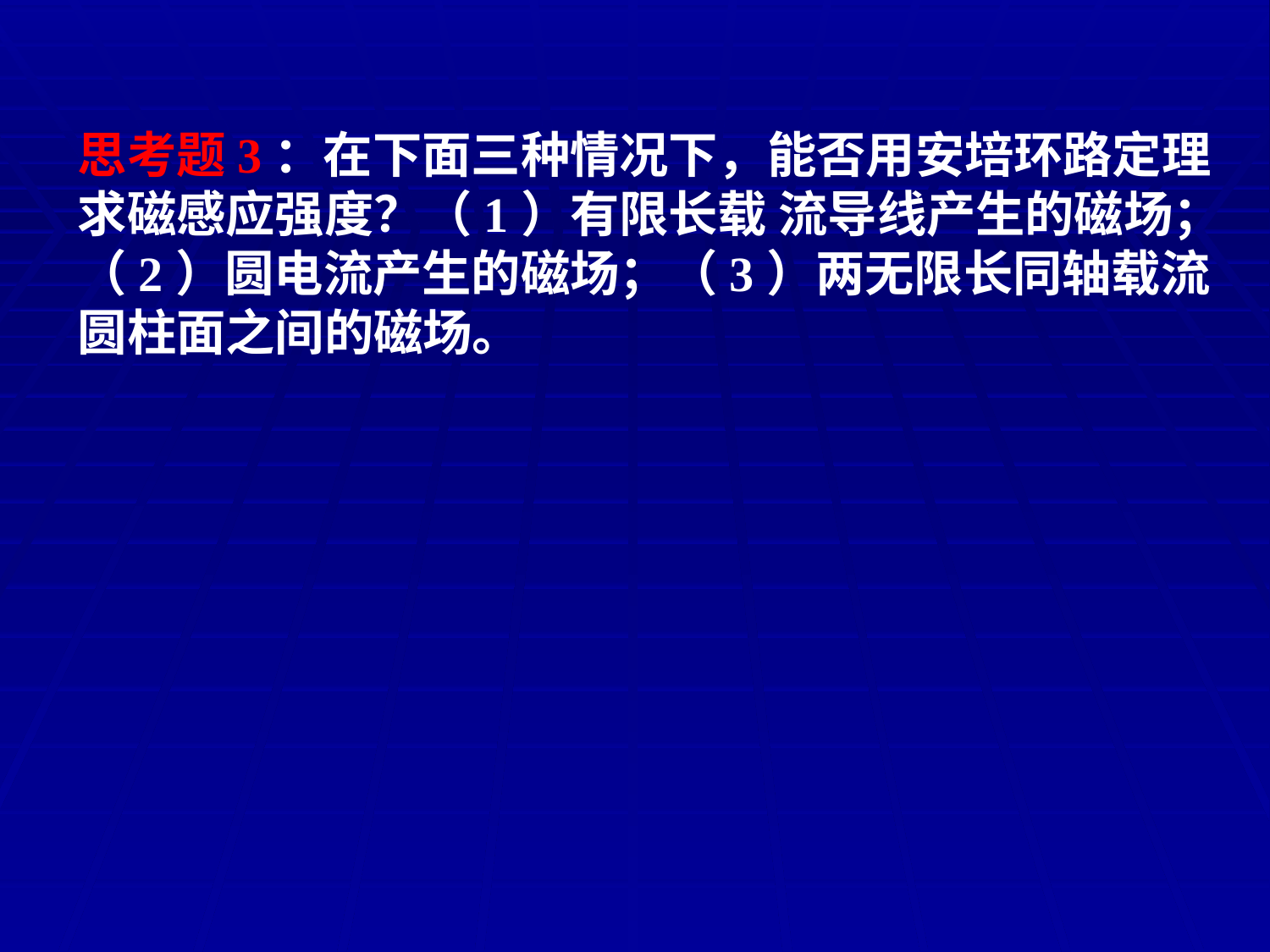

思考题3：在下面三种情况下，能否用安培环路定理求磁感应强度？（1）有限长载 流导线产生的磁场；（2）圆电流产生的磁场；（3）两无限长同轴载流圆柱面之间的磁场。